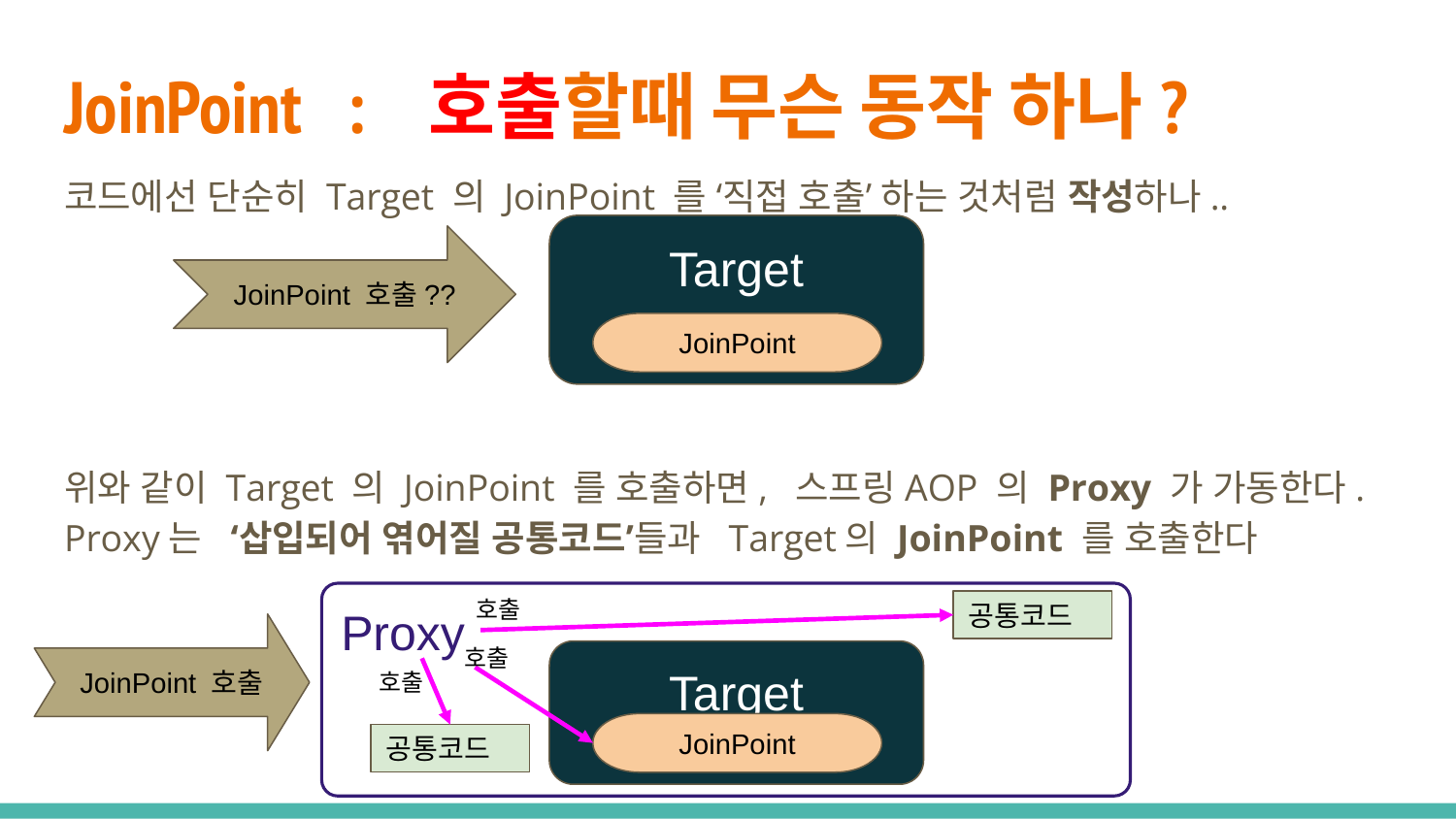

# JoinPoint   :   호출할때 무슨 동작 하나?
코드에선 단순히 Target 의 JoinPoint 를 ‘직접 호출’ 하는 것처럼 작성하나..
Target
JoinPoint 호출??
JoinPoint
위와 같이 Target 의 JoinPoint 를 호출하면,  스프링AOP 의 Proxy 가 가동한다.
Proxy는   ‘삽입되어 엮어질 공통코드’들과  Target의 JoinPoint 를 호출한다
호출
Proxy
공통코드
JoinPoint 호출
호출
Target
호출
JoinPoint
공통코드